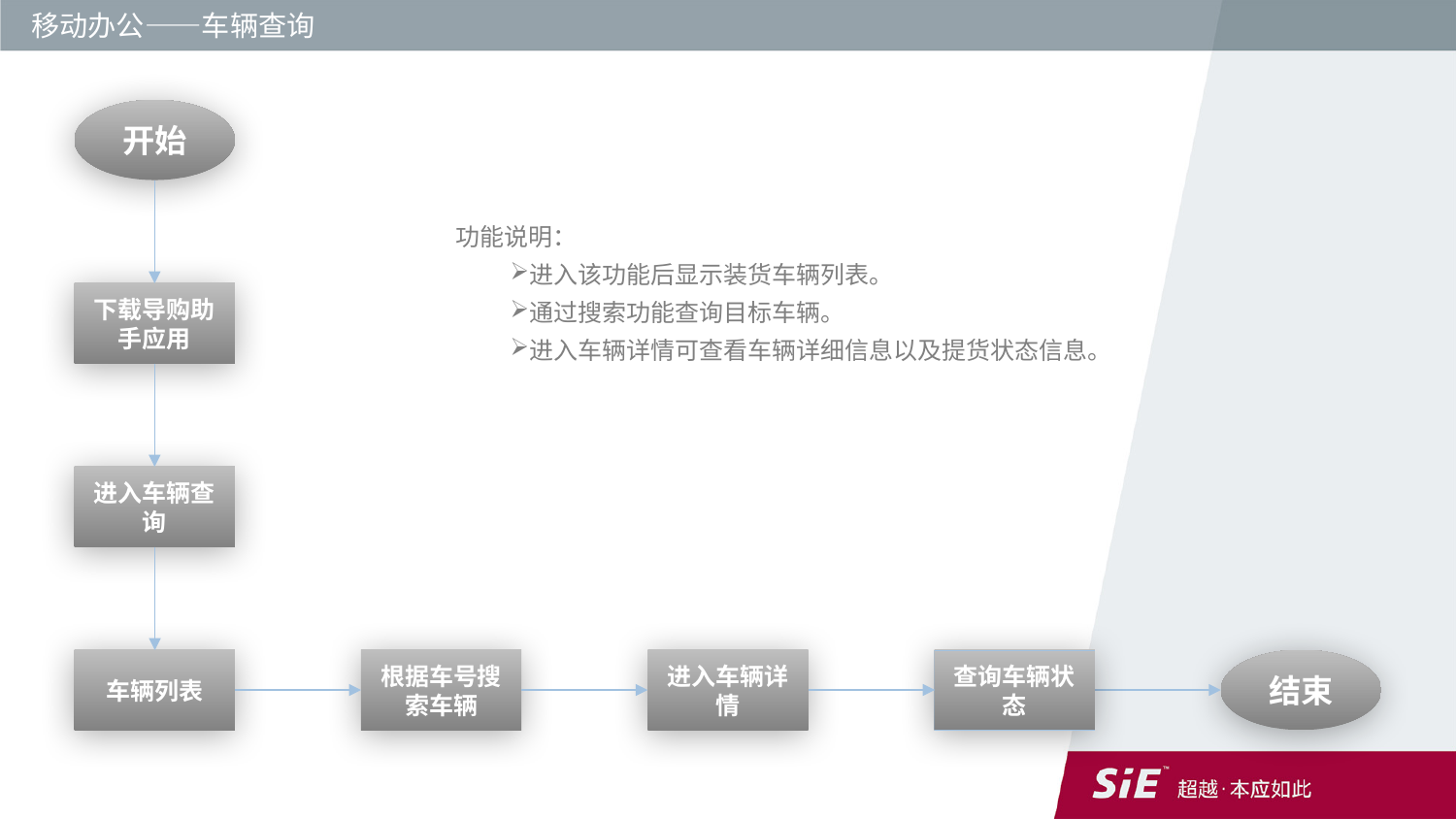

移动办公——车辆查询
开始
功能说明：
进入该功能后显示装货车辆列表。
通过搜索功能查询目标车辆。
进入车辆详情可查看车辆详细信息以及提货状态信息。
下载导购助手应用
进入车辆查询
查询车辆状态
结束
根据车号搜索车辆
进入车辆详情
车辆列表